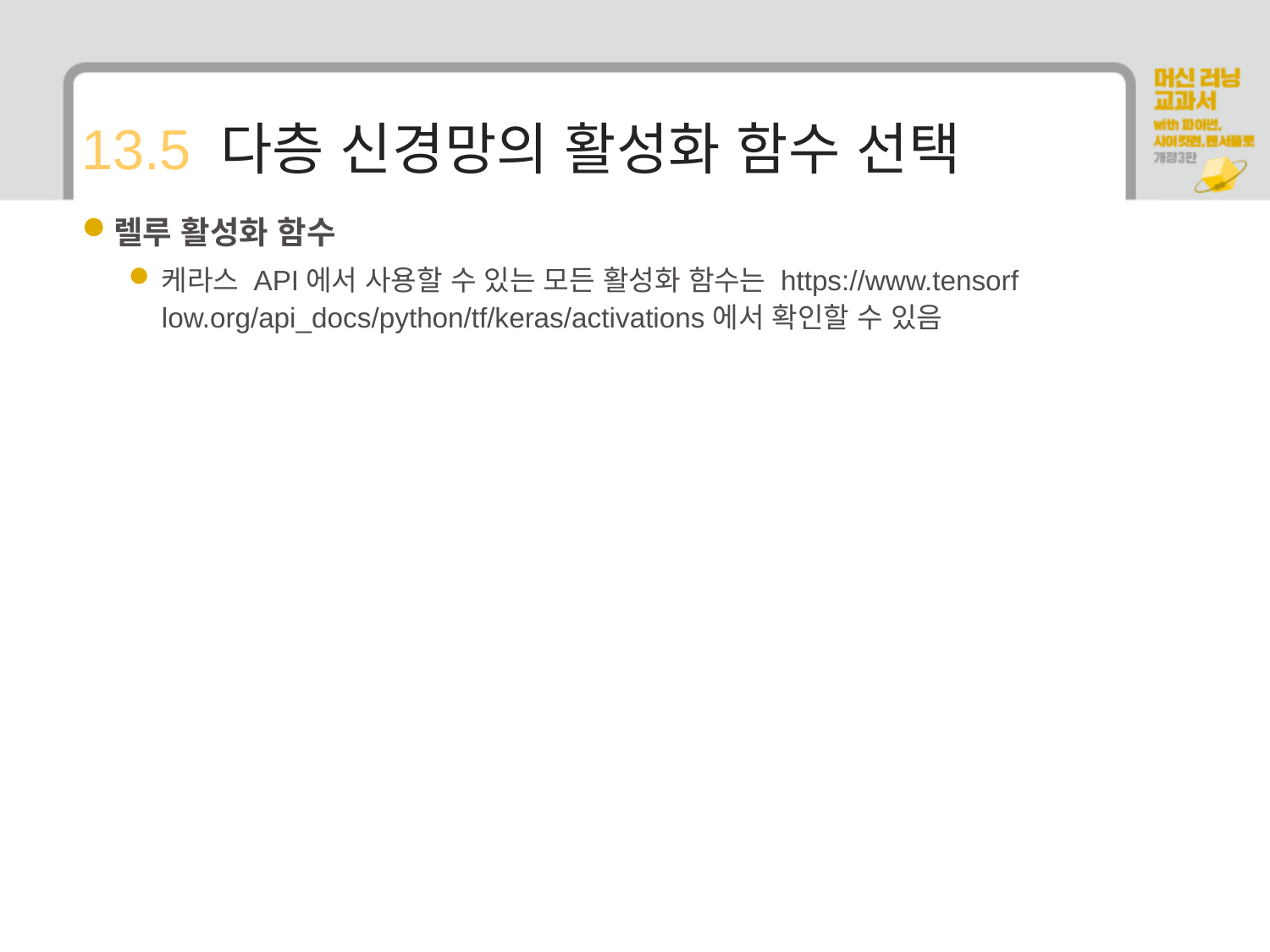

# 13.5 다층 신경망의 활성화 함수 선택
렐루 활성화 함수
케라스 API에서 사용할 수 있는 모든 활성화 함수는 https://www.tensorf low.org/api_docs/python/tf/keras/activations에서 확인할 수 있음